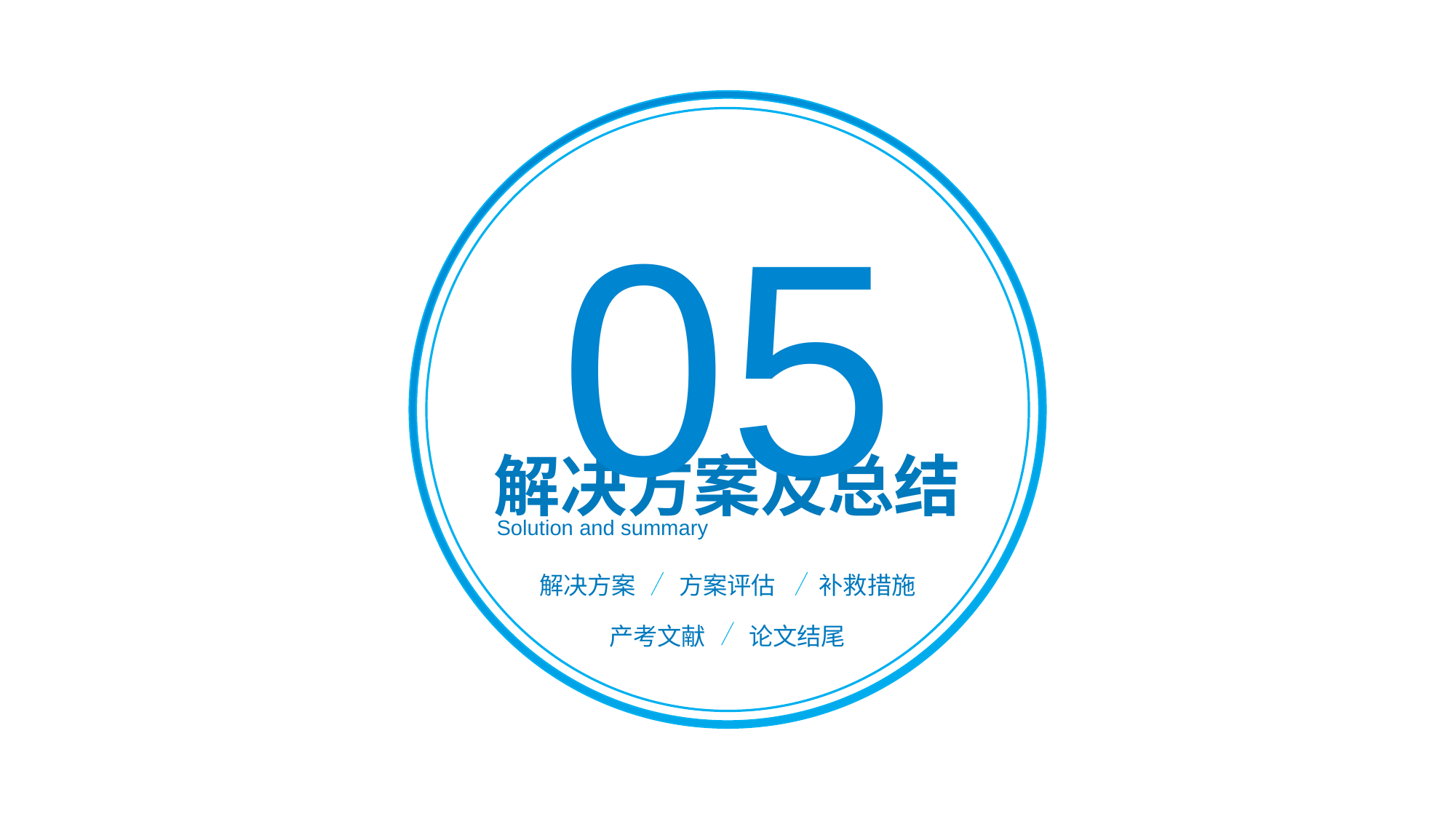

05

解决方案及总结
Solution and summary
解决方案
方案评估
补救措施
产考文献
论文结尾